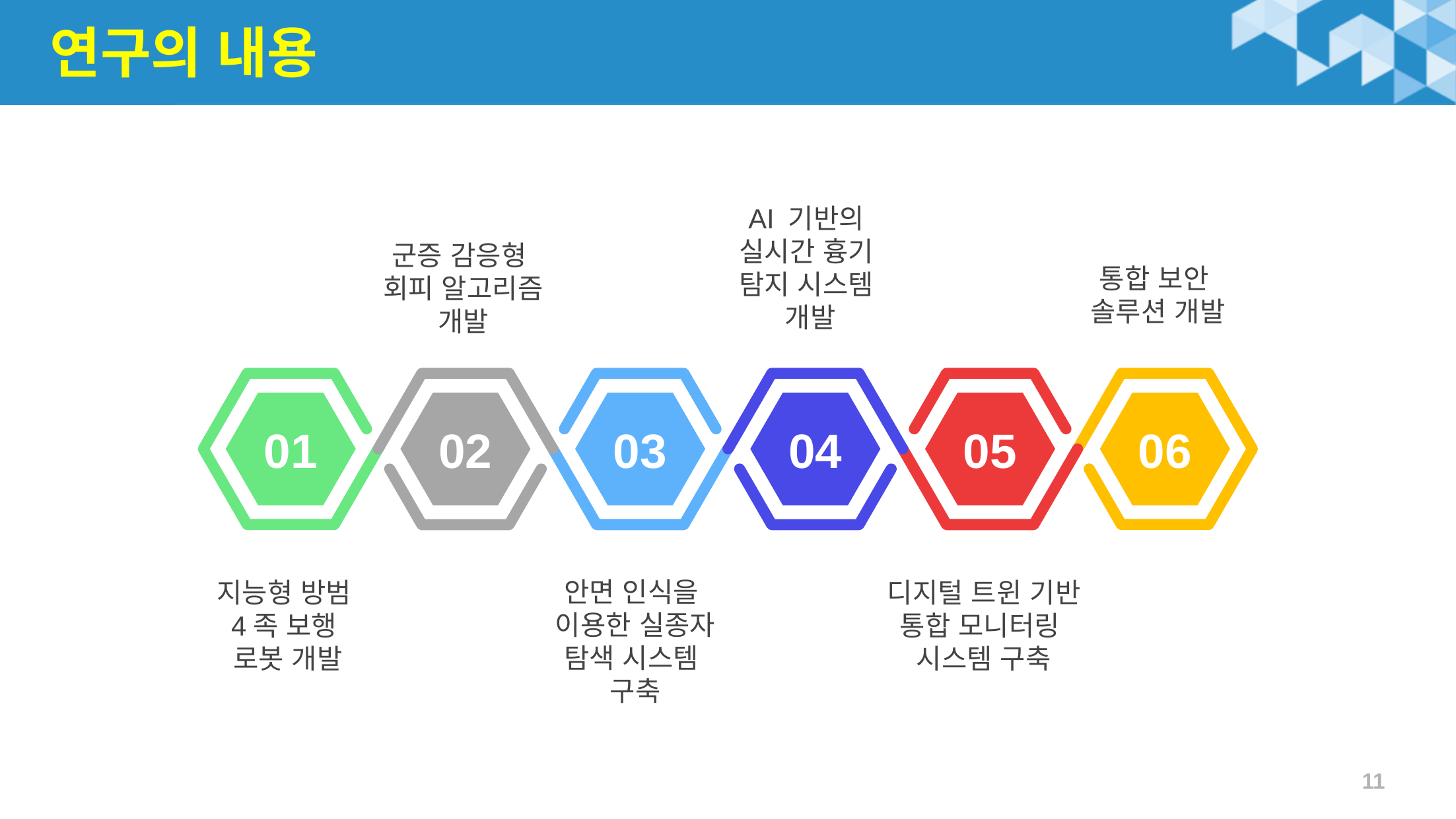

# 연구의 내용
AI 기반의
실시간 흉기
탐지 시스템
개발
군증 감응형
회피 알고리즘 개발
통합 보안
솔루션 개발

01
02
03
04
05
06

디지털 트윈 기반 통합 모니터링
시스템 구축
안면 인식을
이용한 실종자 탐색 시스템
구축
지능형 방범
4족 보행
로봇 개발
11